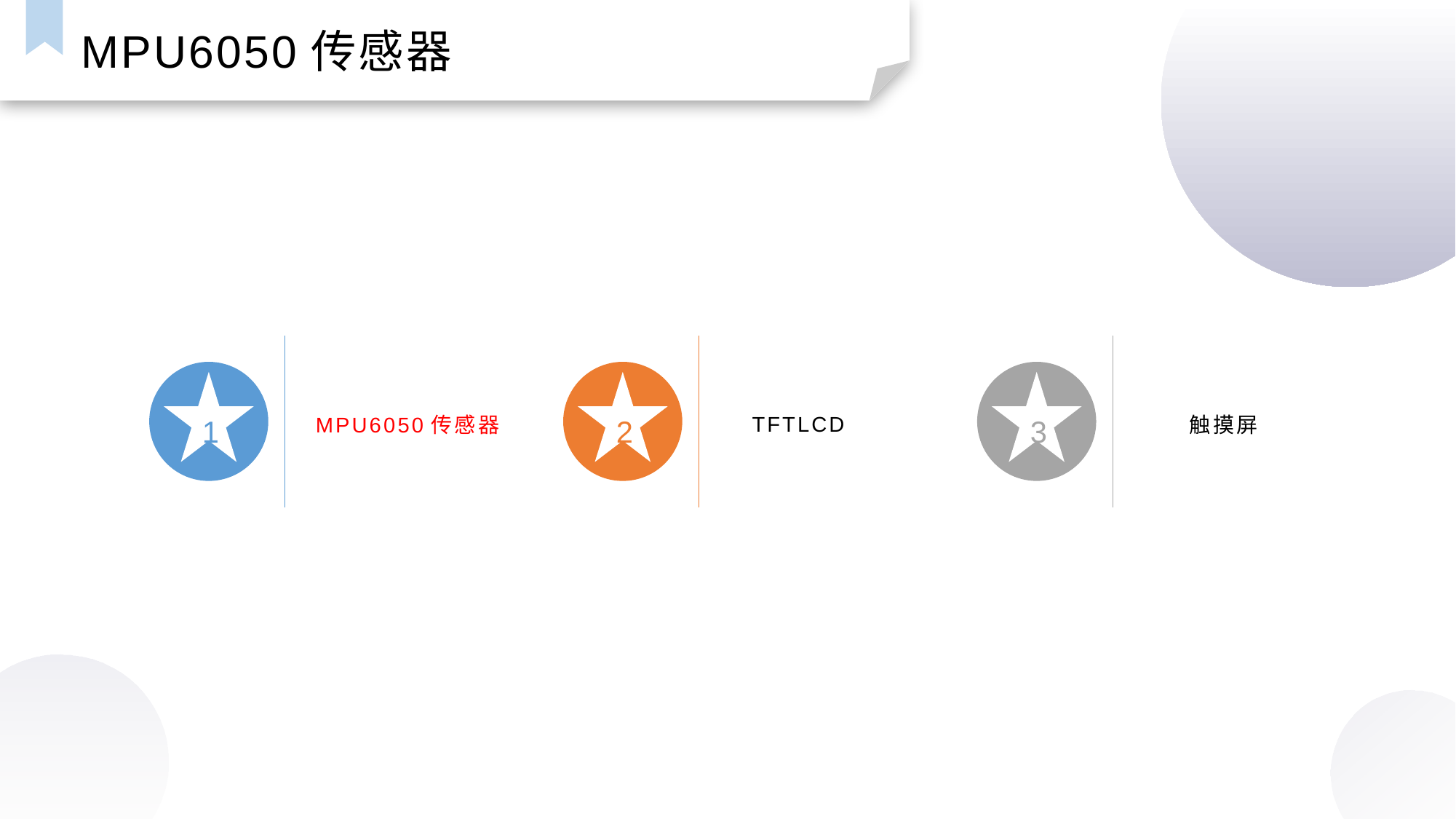

MPU6050传感器

TFTLCD
MPU6050传感器
触摸屏

1
2
3